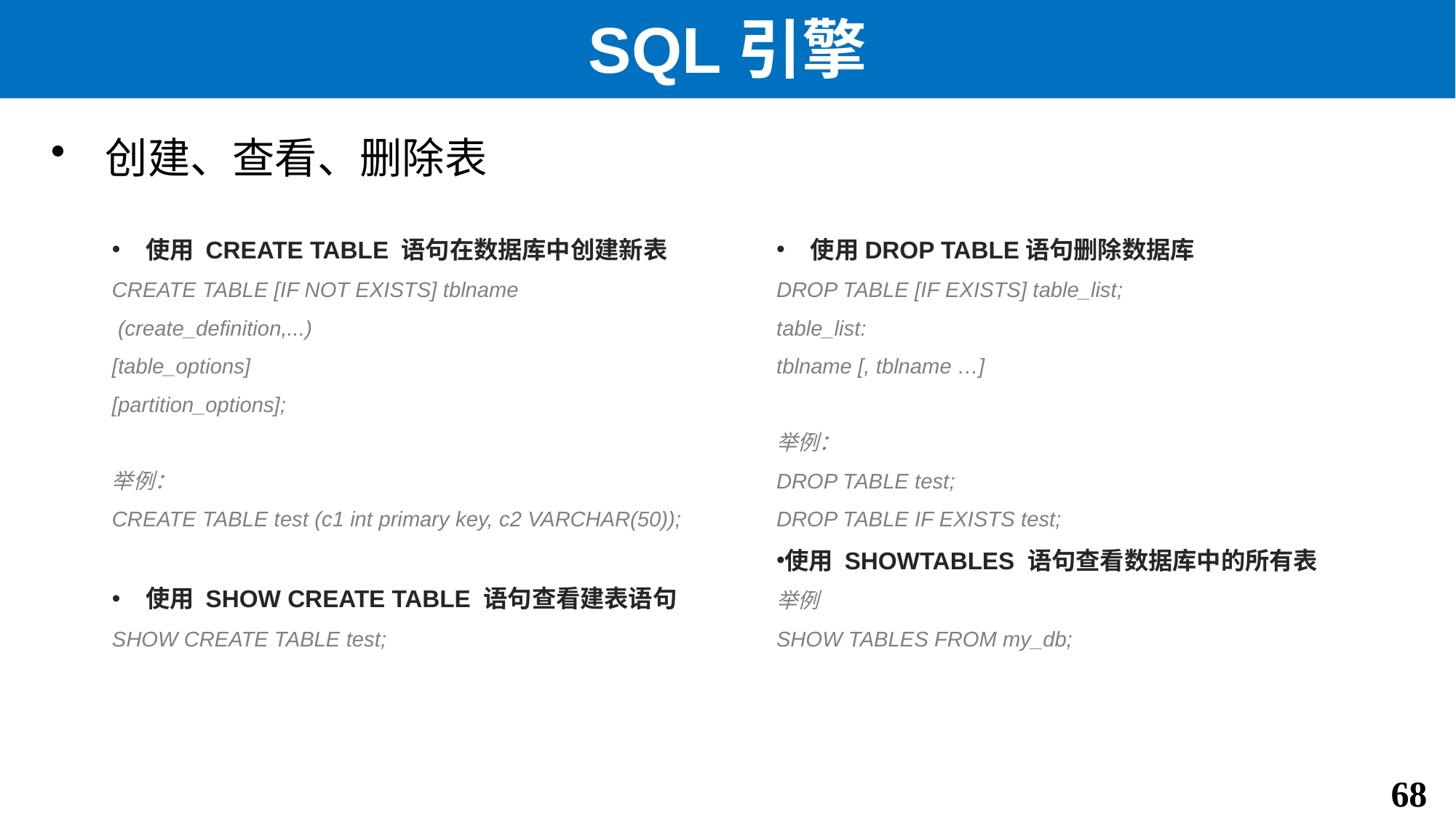

# SQL引擎
创建、查看、删除表
使用DROP TABLE语句删除数据库
DROP TABLE [IF EXISTS] table_list;
table_list:
tblname [, tblname …]

举例：
DROP TABLE test;
DROP TABLE IF EXISTS test;
使用 SHOWTABLES 语句查看数据库中的所有表
举例
SHOW TABLES FROM my_db;
使用 CREATE TABLE 语句在数据库中创建新表
CREATE TABLE [IF NOT EXISTS] tblname
 (create_definition,...)
[table_options]
[partition_options];

举例：
CREATE TABLE test (c1 int primary key, c2 VARCHAR(50));

使用 SHOW CREATE TABLE 语句查看建表语句
SHOW CREATE TABLE test;